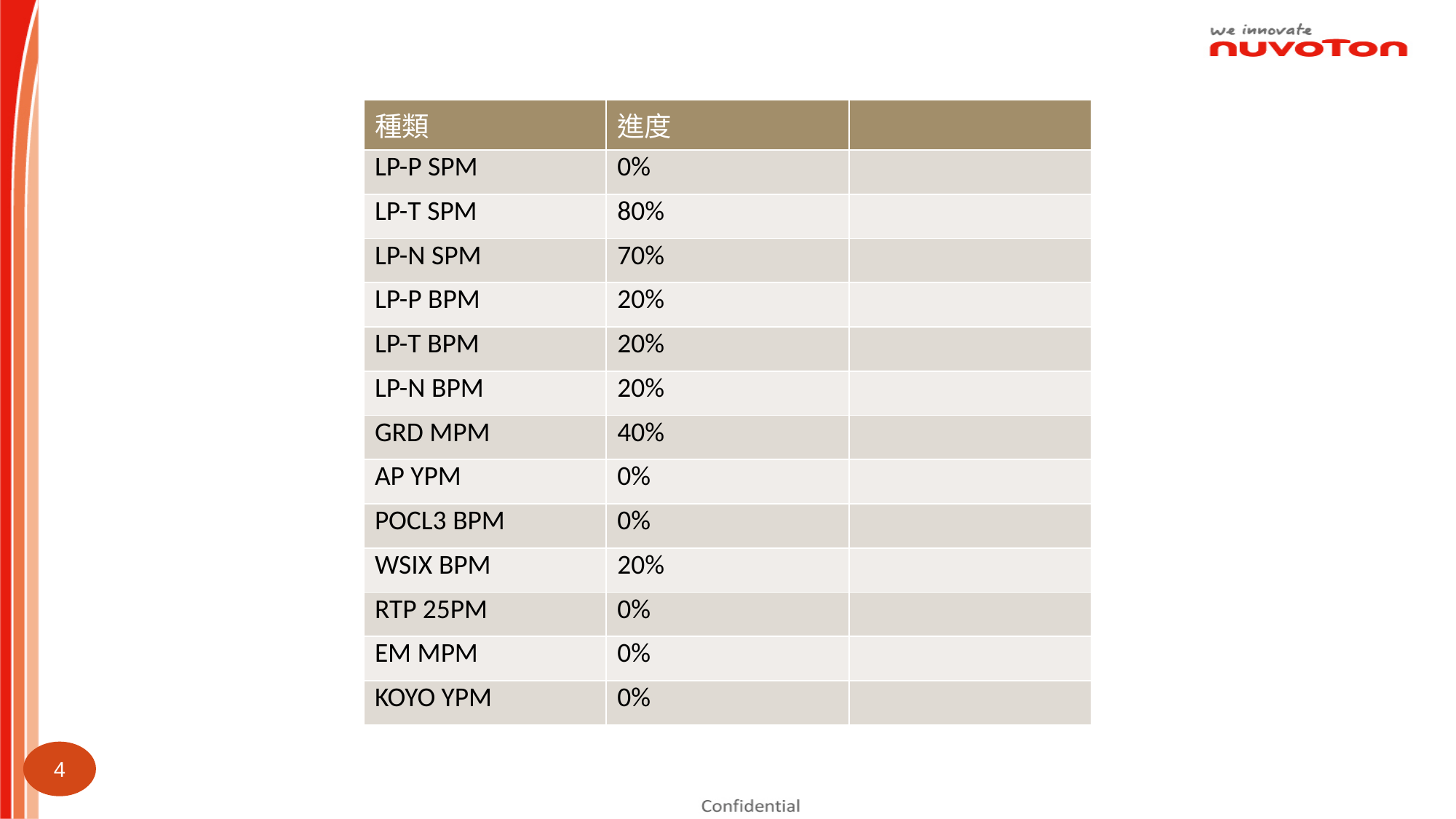

| 種類 | 進度 |  |
| --- | --- | --- |
| LP-P SPM | 0% |  |
| LP-T SPM | 80% |  |
| LP-N SPM | 70% |  |
| LP-P BPM | 20% |  |
| LP-T BPM | 20% |  |
| LP-N BPM | 20% |  |
| GRD MPM | 40% |  |
| AP YPM | 0% |  |
| POCL3 BPM | 0% |  |
| WSIX BPM | 20% |  |
| RTP 25PM | 0% |  |
| EM MPM | 0% |  |
| KOYO YPM | 0% |  |
4